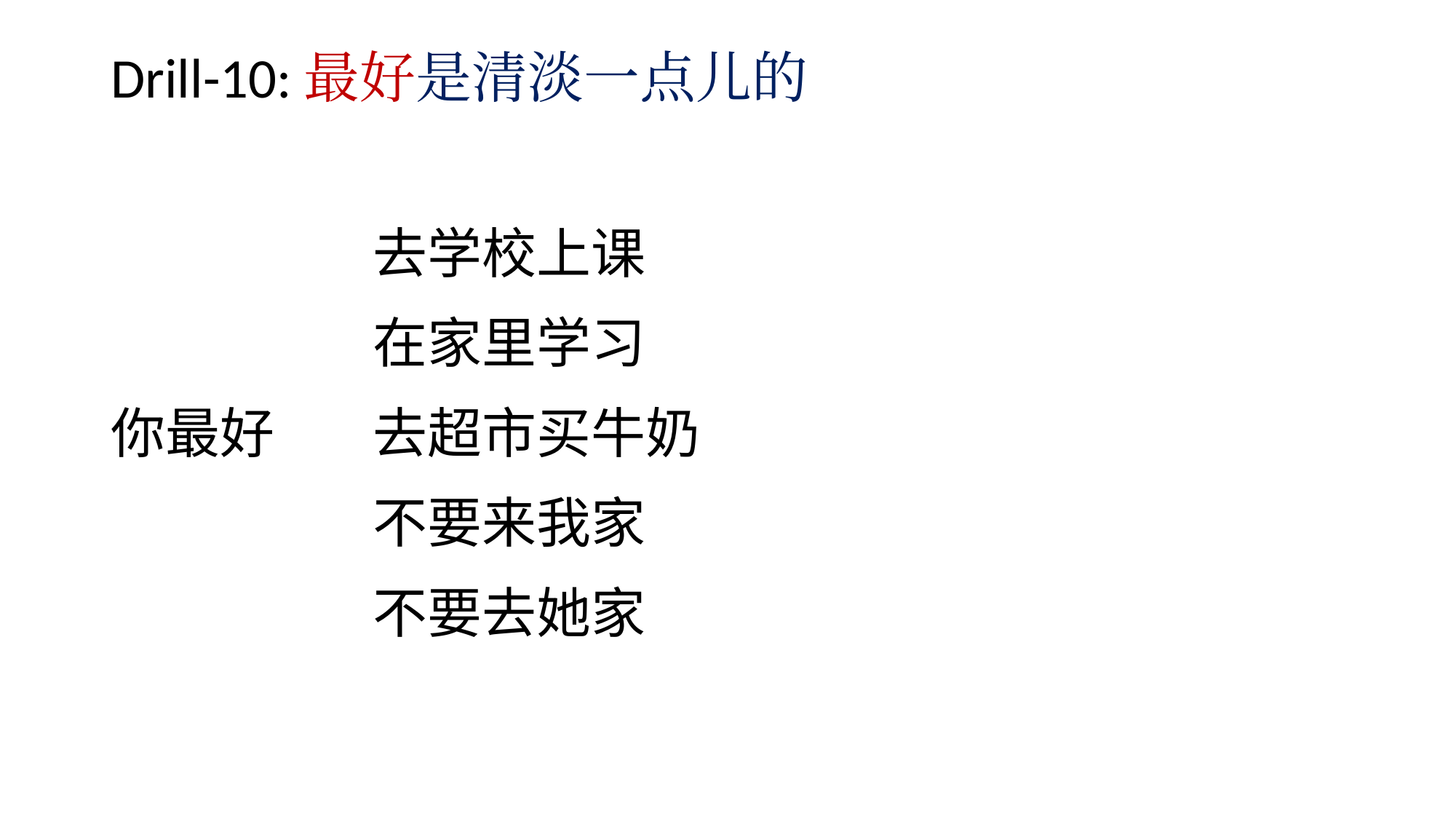

# Drill-10:最好是清淡一点儿的
|  |  |  |  |  |
| --- | --- | --- | --- | --- |
|  | 去学校上课 |  |  |  |
|  | 在家里学习 |  |  |  |
| 你最好 | 去超市买牛奶 |  |  |  |
|  | 不要来我家 |  |  |  |
|  | 不要去她家 |  |  |  |
|  |  |  |  |  |